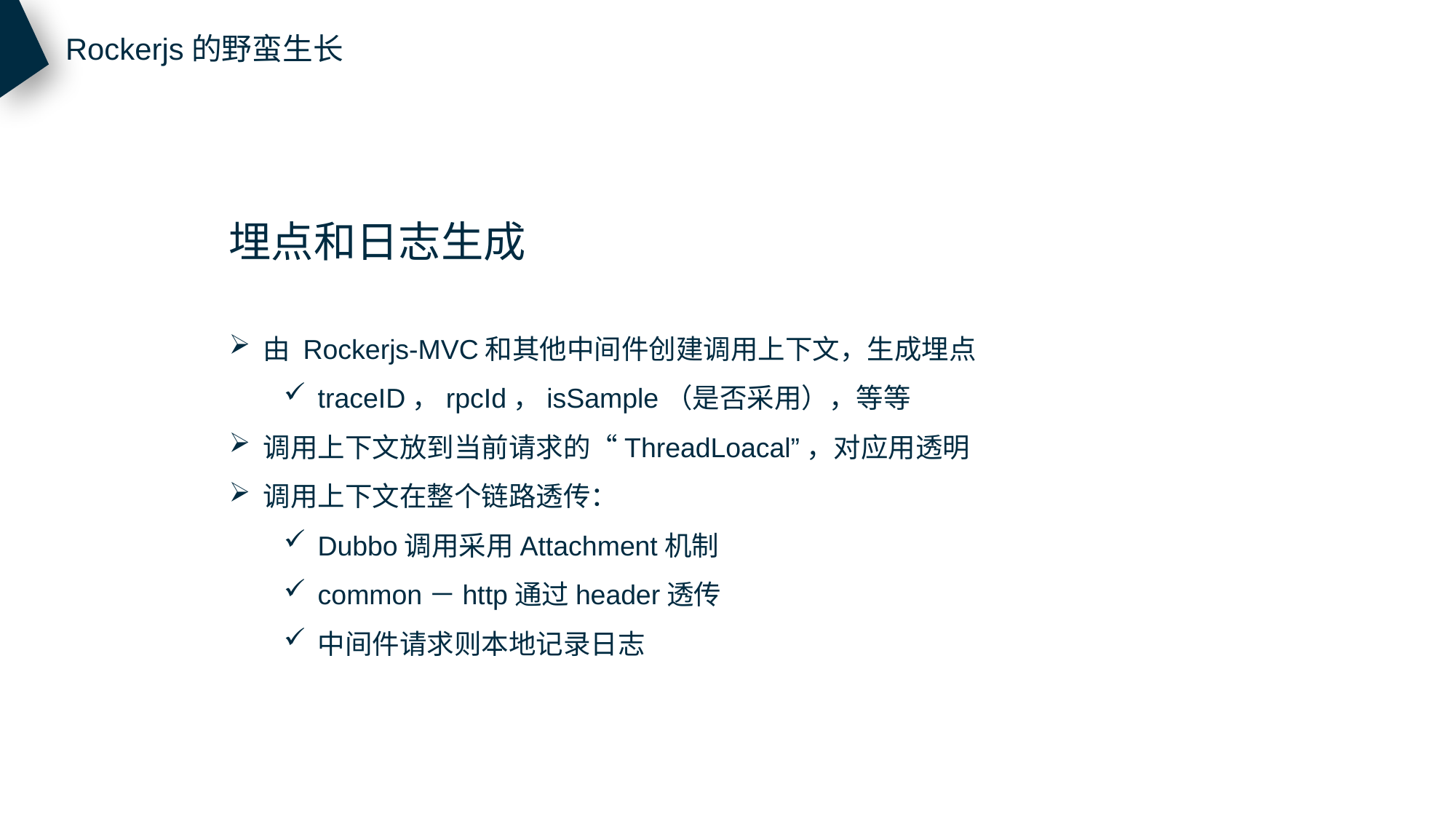

Rockerjs的野蛮生长

埋点和日志生成

由 Rockerjs-MVC和其他中间件创建调用上下文，生成埋点
traceID，rpcId，isSample（是否采用），等等
调用上下文放到当前请求的“ThreadLoacal”，对应用透明
调用上下文在整个链路透传：
Dubbo调用采用Attachment机制
common－http通过header透传
中间件请求则本地记录日志